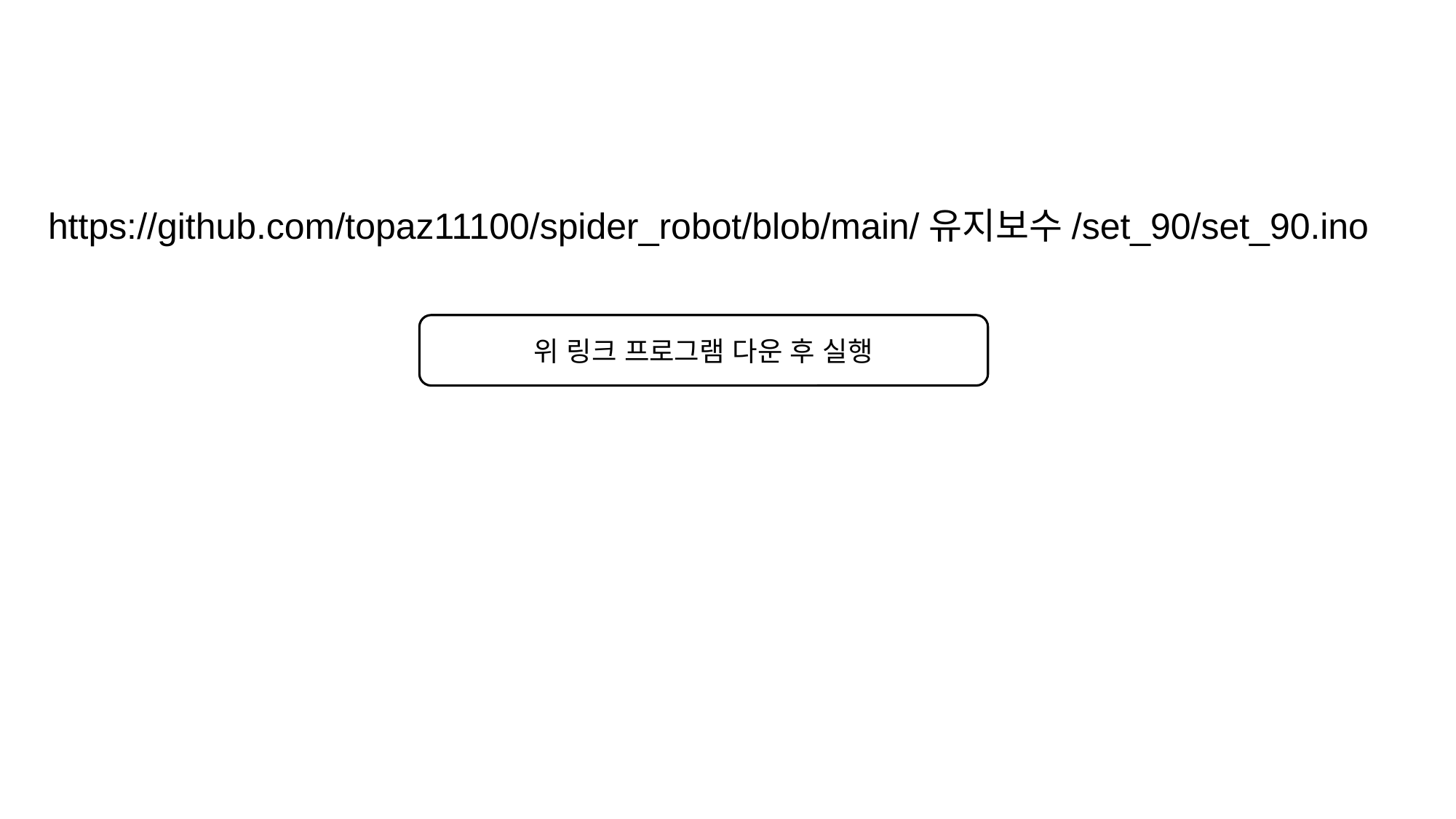

https://github.com/topaz11100/spider_robot/blob/main/유지보수/set_90/set_90.ino
위 링크 프로그램 다운 후 실행